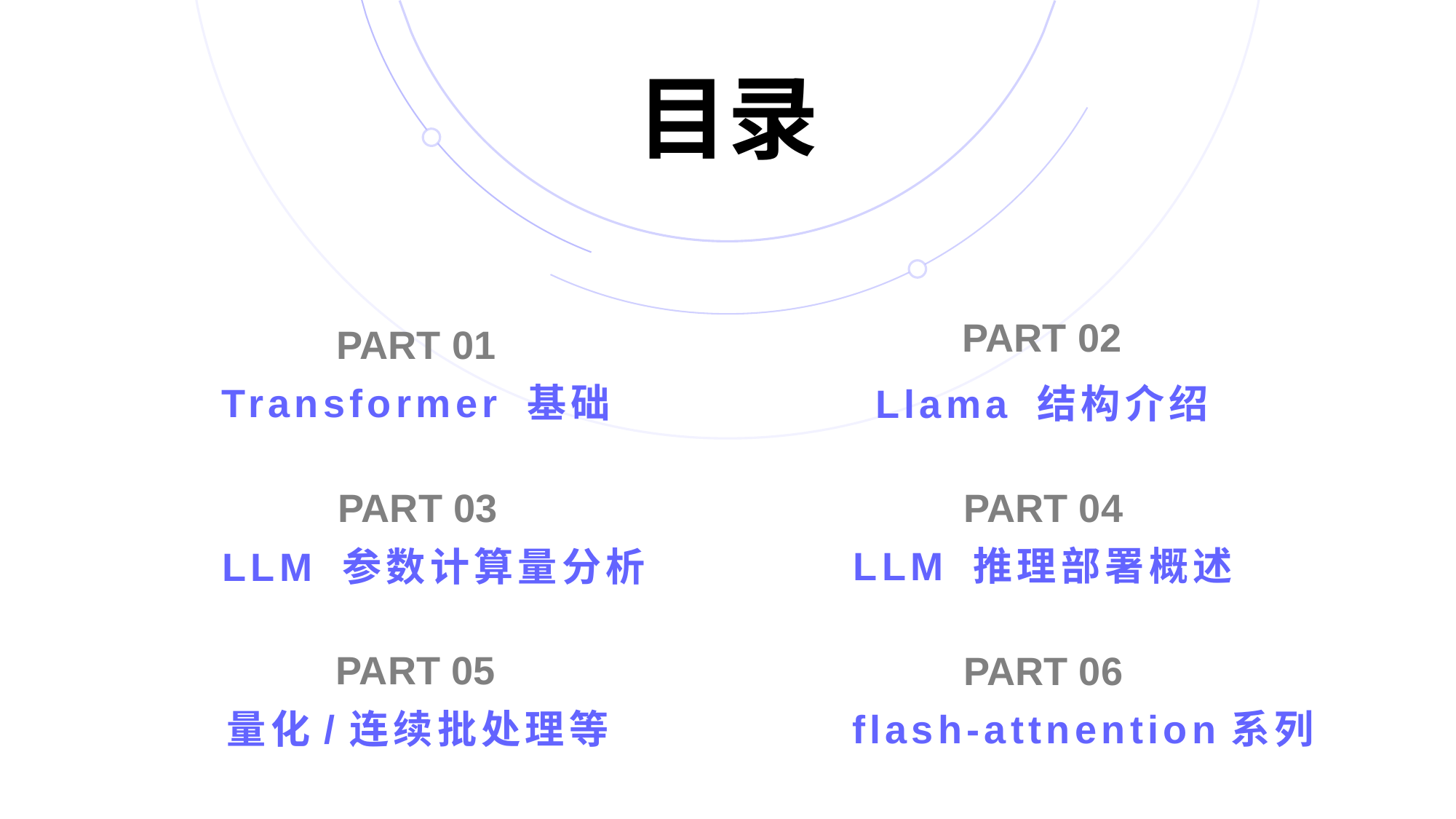

# 目录
PART 02
PART 01
Transformer 基础
Llama 结构介绍

PART 03
PART 04
LLM 推理部署概述
LLM 参数计算量分析
PART 05
PART 06
flash-attnention系列
量化/连续批处理等